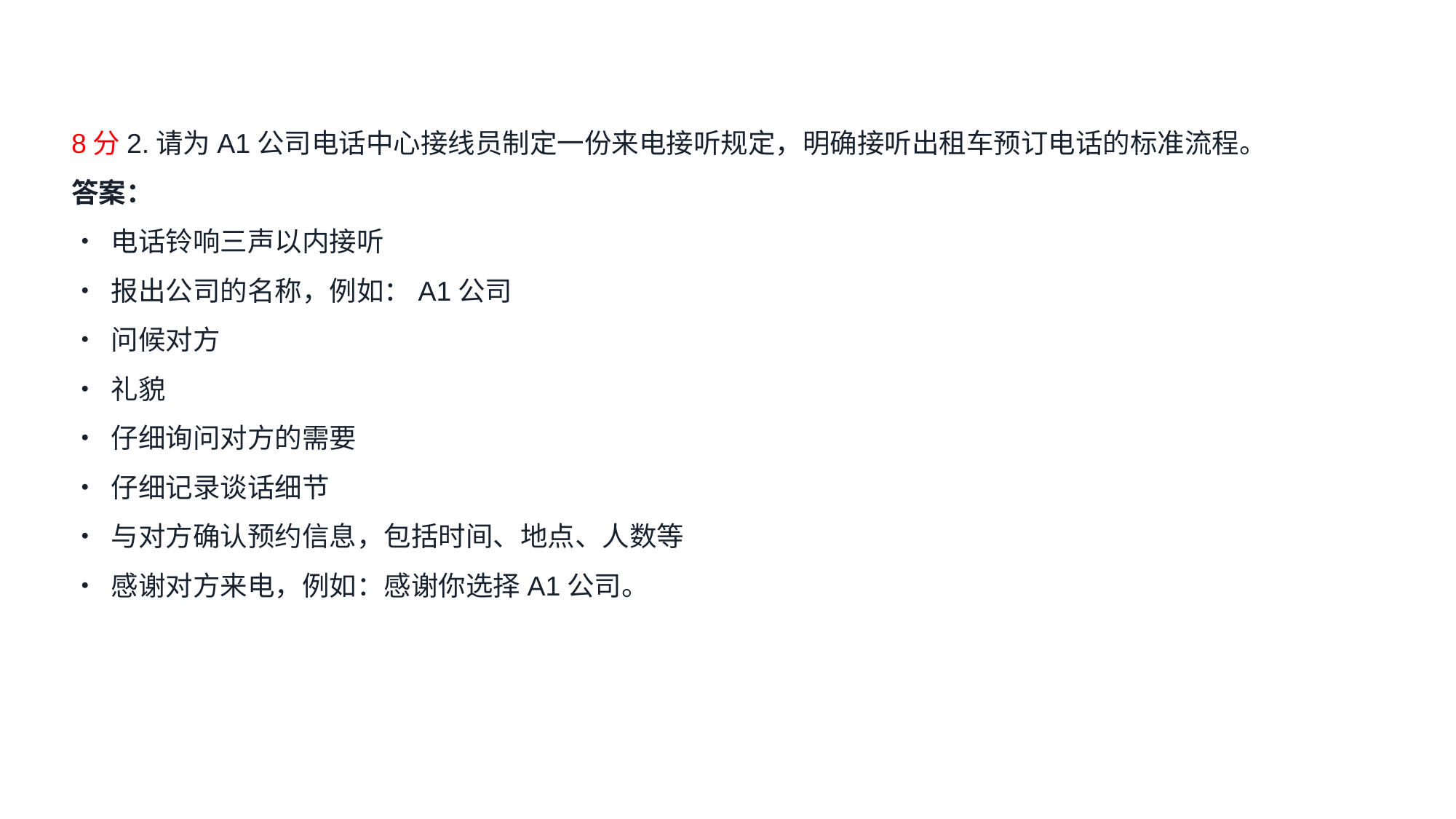

8分2.请为A1公司电话中心接线员制定一份来电接听规定，明确接听出租车预订电话的标准流程。
答案：
• 电话铃响三声以内接听
• 报出公司的名称，例如：A1公司
• 问候对方
• 礼貌
• 仔细询问对方的需要
• 仔细记录谈话细节
• 与对方确认预约信息，包括时间、地点、人数等
• 感谢对方来电，例如：感谢你选择A1公司。